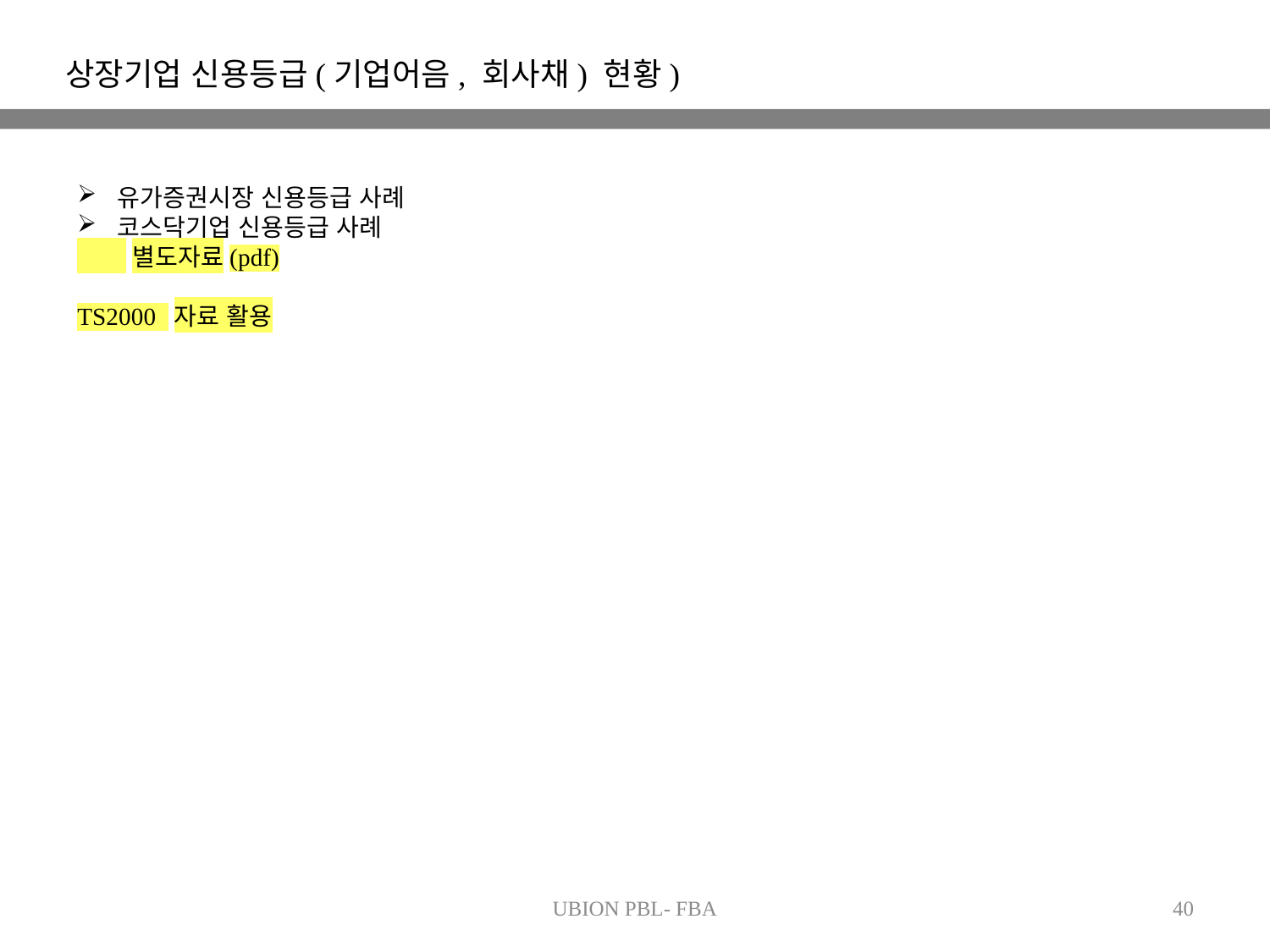

상장기업 신용등급(기업어음, 회사채) 현황)

유가증권시장 신용등급 사례
코스닥기업 신용등급 사례
       별도자료(pdf)

TS2000  자료 활용
UBION PBL- FBA
40